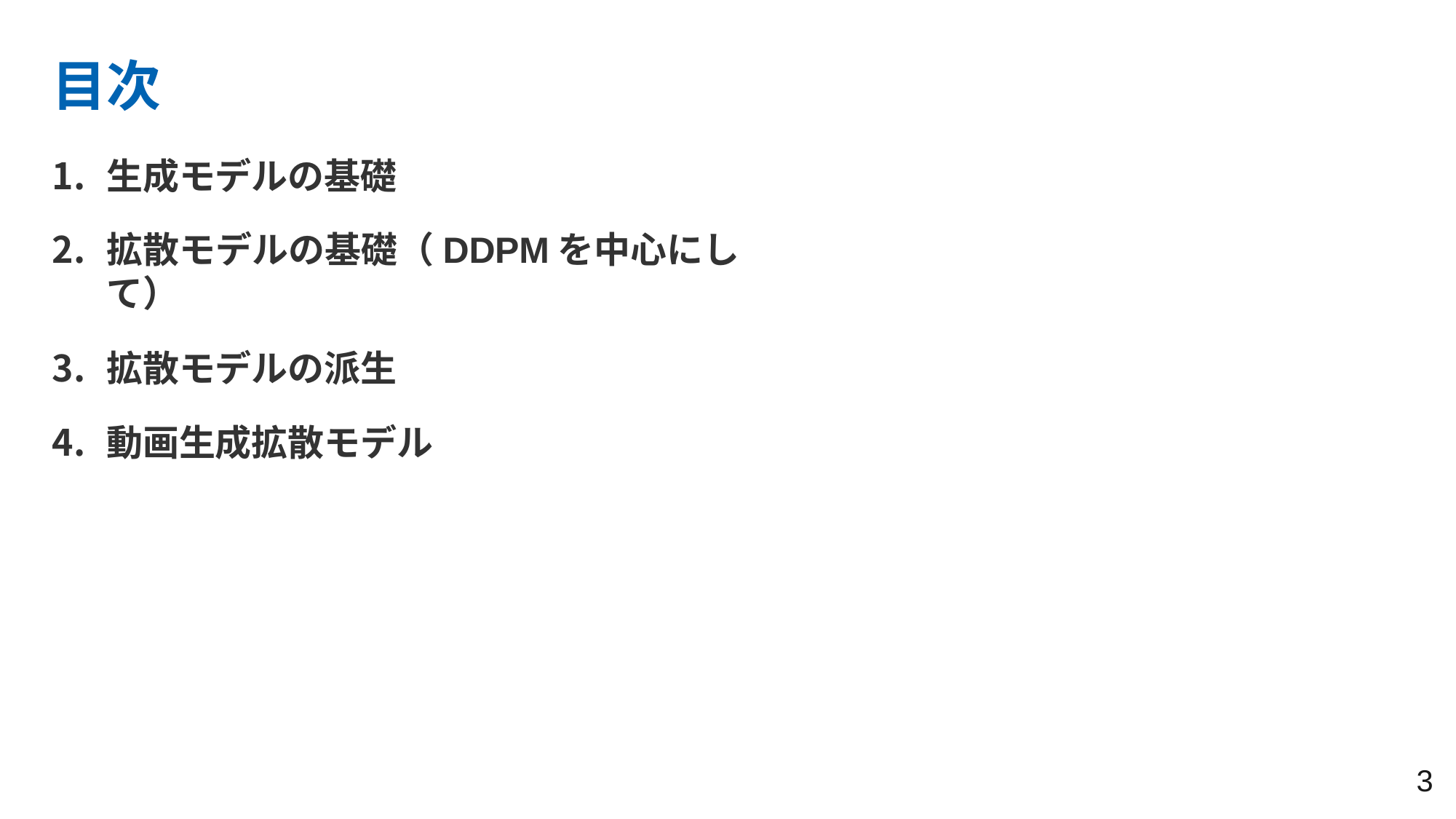

# ⽬次
⽣成モデルの基礎
拡散モデルの基礎（DDPMを中⼼にして）
拡散モデルの派⽣
動画⽣成拡散モデル
3